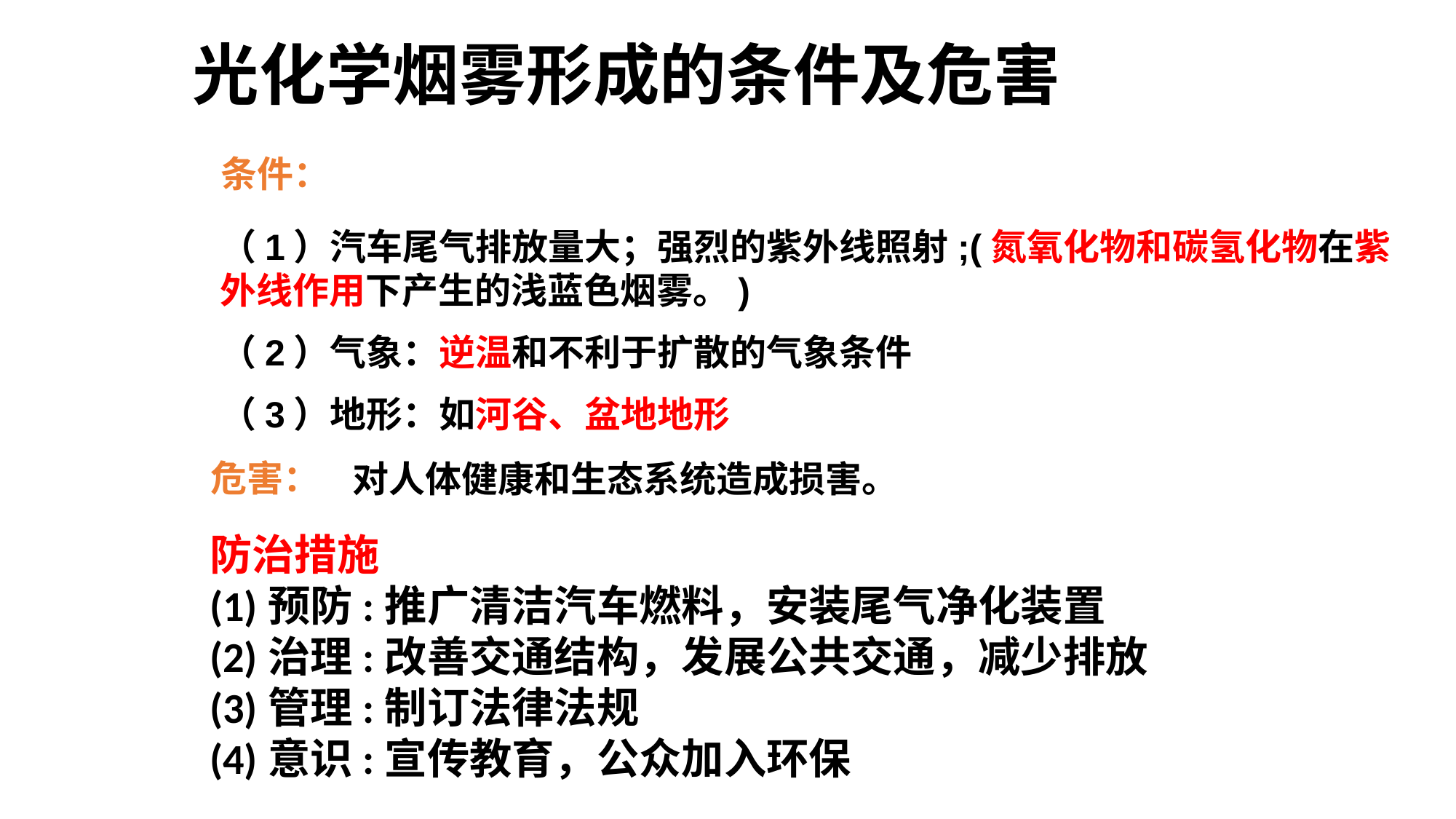

光化学烟雾形成的条件及危害
条件：
（1）汽车尾气排放量大；强烈的紫外线照射;(氮氧化物和碳氢化物在紫外线作用下产生的浅蓝色烟雾。)
（2）气象：逆温和不利于扩散的气象条件
（3）地形：如河谷、盆地地形
危害：
对人体健康和生态系统造成损害。
防治措施
(1)预防:推广清洁汽车燃料，安装尾气净化装置
(2)治理:改善交通结构，发展公共交通，减少排放
(3)管理:制订法律法规
(4)意识:宣传教育，公众加入环保